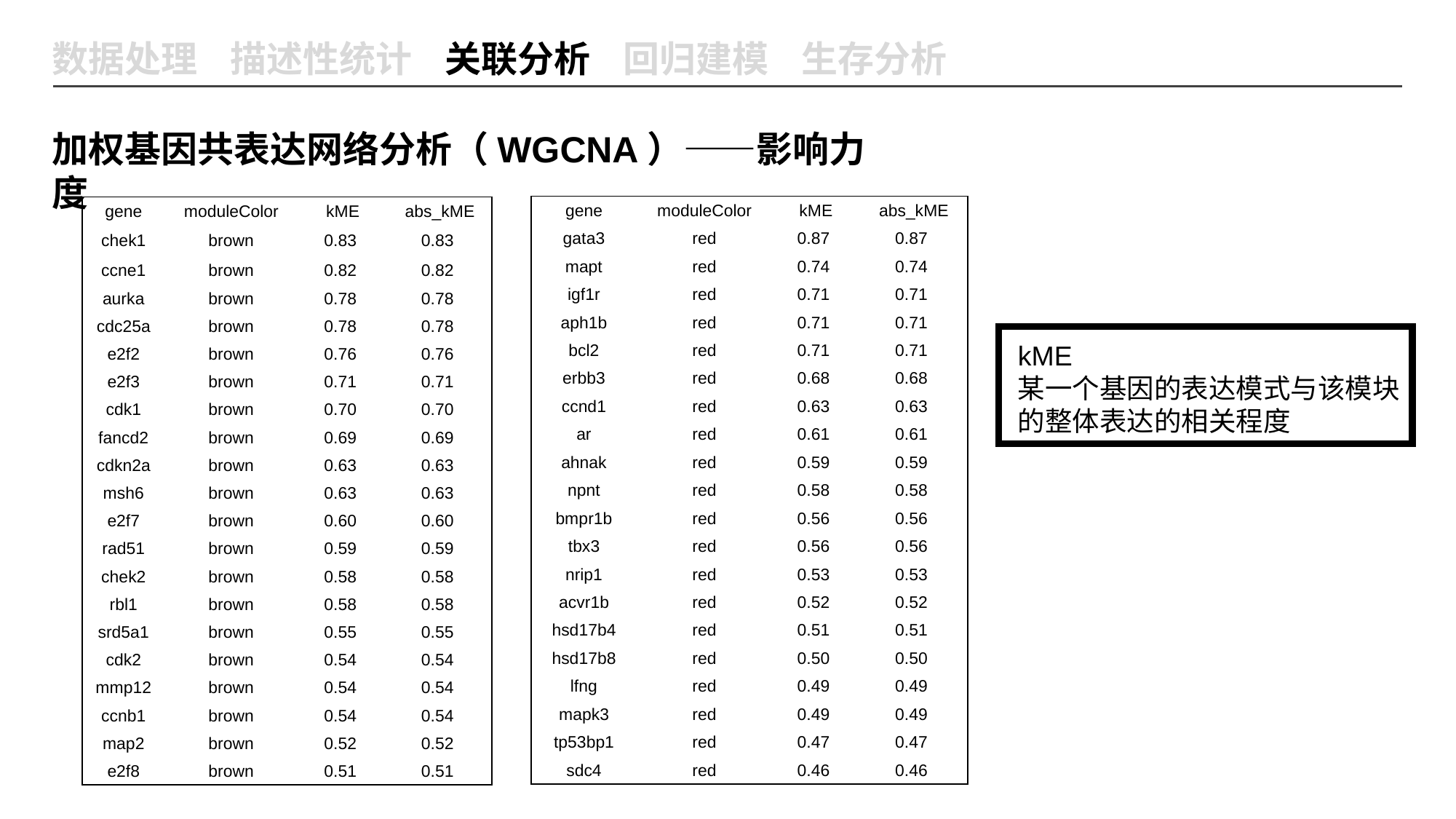

数据处理    描述性统计    关联分析    回归建模    生存分析
加权基因共表达网络分析（WGCNA）——影响力度
| gene | moduleColor | kME | abs\_kME |
| --- | --- | --- | --- |
| gata3 | red | 0.87 | 0.87 |
| mapt | red | 0.74 | 0.74 |
| igf1r | red | 0.71 | 0.71 |
| aph1b | red | 0.71 | 0.71 |
| bcl2 | red | 0.71 | 0.71 |
| erbb3 | red | 0.68 | 0.68 |
| ccnd1 | red | 0.63 | 0.63 |
| ar | red | 0.61 | 0.61 |
| ahnak | red | 0.59 | 0.59 |
| npnt | red | 0.58 | 0.58 |
| bmpr1b | red | 0.56 | 0.56 |
| tbx3 | red | 0.56 | 0.56 |
| nrip1 | red | 0.53 | 0.53 |
| acvr1b | red | 0.52 | 0.52 |
| hsd17b4 | red | 0.51 | 0.51 |
| hsd17b8 | red | 0.50 | 0.50 |
| lfng | red | 0.49 | 0.49 |
| mapk3 | red | 0.49 | 0.49 |
| tp53bp1 | red | 0.47 | 0.47 |
| sdc4 | red | 0.46 | 0.46 |
| gene | moduleColor | kME | abs\_kME |
| --- | --- | --- | --- |
| chek1 | brown | 0.83 | 0.83 |
| ccne1 | brown | 0.82 | 0.82 |
| aurka | brown | 0.78 | 0.78 |
| cdc25a | brown | 0.78 | 0.78 |
| e2f2 | brown | 0.76 | 0.76 |
| e2f3 | brown | 0.71 | 0.71 |
| cdk1 | brown | 0.70 | 0.70 |
| fancd2 | brown | 0.69 | 0.69 |
| cdkn2a | brown | 0.63 | 0.63 |
| msh6 | brown | 0.63 | 0.63 |
| e2f7 | brown | 0.60 | 0.60 |
| rad51 | brown | 0.59 | 0.59 |
| chek2 | brown | 0.58 | 0.58 |
| rbl1 | brown | 0.58 | 0.58 |
| srd5a1 | brown | 0.55 | 0.55 |
| cdk2 | brown | 0.54 | 0.54 |
| mmp12 | brown | 0.54 | 0.54 |
| ccnb1 | brown | 0.54 | 0.54 |
| map2 | brown | 0.52 | 0.52 |
| e2f8 | brown | 0.51 | 0.51 |

kME
某一个基因的表达模式与该模块的整体表达的相关程度